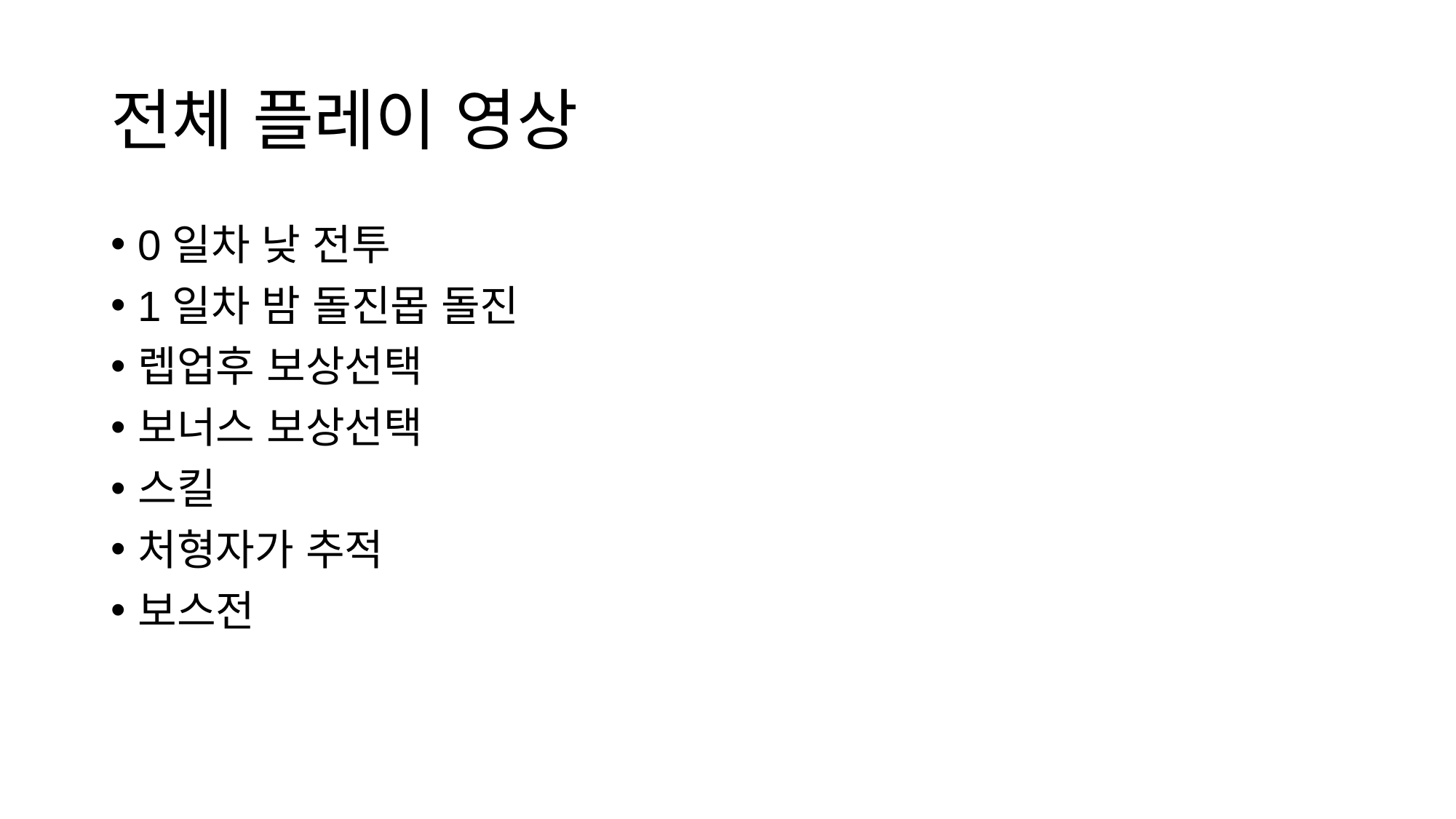

# 전체 플레이 영상
0일차 낮 전투
1일차 밤 돌진몹 돌진
렙업후 보상선택
보너스 보상선택
스킬
처형자가 추적
보스전